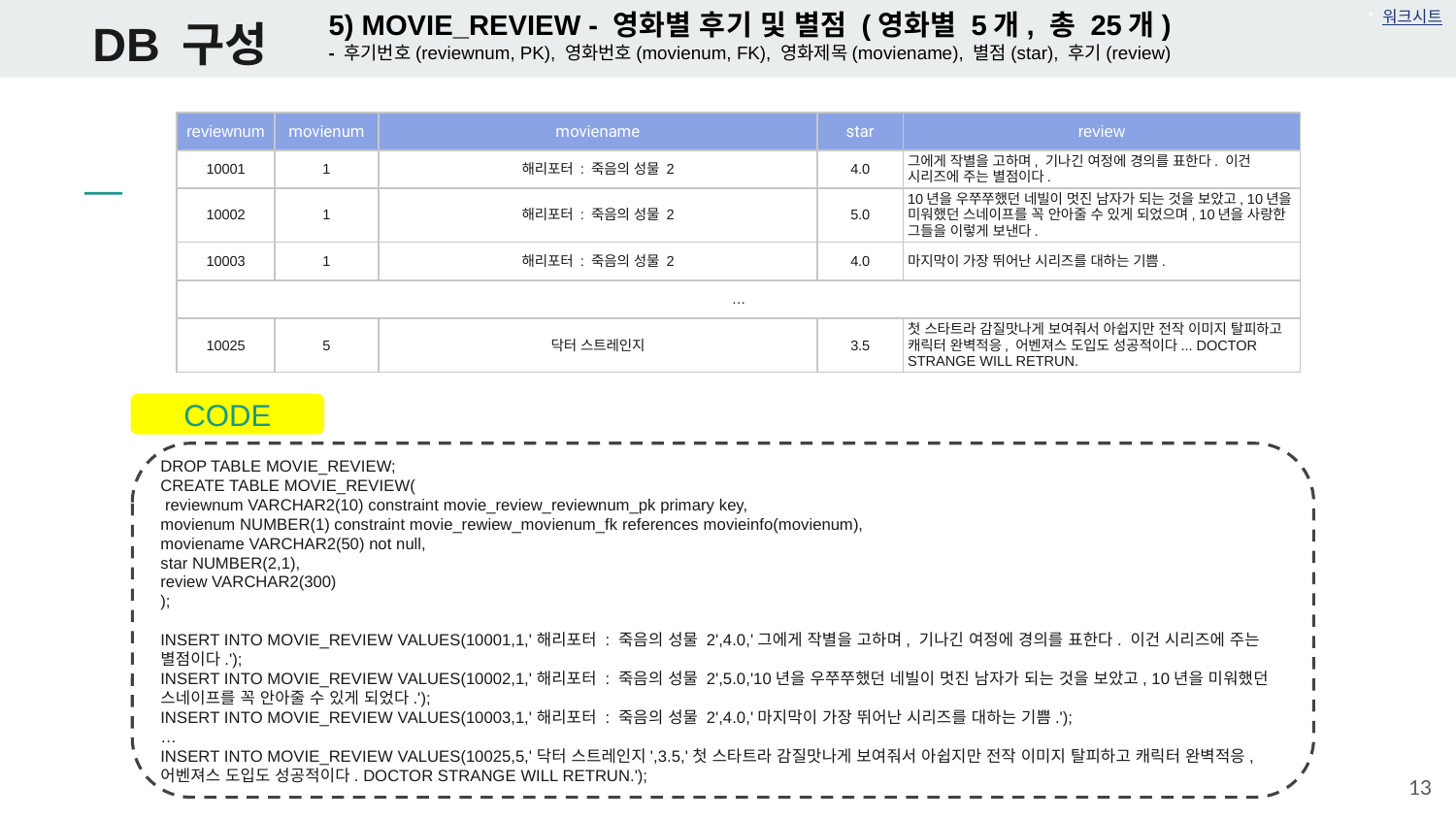

# DB 구성
5) MOVIE_REVIEW - 영화별 후기 및 별점 (영화별 5개, 총 25개)
- 후기번호(reviewnum, PK), 영화번호(movienum, FK), 영화제목(moviename), 별점(star), 후기(review)
* 워크시트
| reviewnum | movienum | moviename | star | review |
| --- | --- | --- | --- | --- |
| 10001 | 1 | 해리포터 : 죽음의 성물 2 | 4.0 | 그에게 작별을 고하며, 기나긴 여정에 경의를 표한다. 이건 시리즈에 주는 별점이다. |
| 10002 | 1 | 해리포터 : 죽음의 성물 2 | 5.0 | 10년을 우쭈쭈했던 네빌이 멋진 남자가 되는 것을 보았고, 10년을 미워했던 스네이프를 꼭 안아줄 수 있게 되었으며, 10년을 사랑한 그들을 이렇게 보낸다. |
| 10003 | 1 | 해리포터 : 죽음의 성물 2 | 4.0 | 마지막이 가장 뛰어난 시리즈를 대하는 기쁨. |
| … |  |  |  |  |
| 10025 | 5 | 닥터 스트레인지 | 3.5 | 첫 스타트라 감질맛나게 보여줘서 아쉽지만 전작 이미지 탈피하고 캐릭터 완벽적응, 어벤져스 도입도 성공적이다... DOCTOR STRANGE WILL RETRUN. |

CODE
DROP TABLE MOVIE_REVIEW;
CREATE TABLE MOVIE_REVIEW(
 reviewnum VARCHAR2(10) constraint movie_review_reviewnum_pk primary key,
movienum NUMBER(1) constraint movie_rewiew_movienum_fk references movieinfo(movienum),
moviename VARCHAR2(50) not null,
star NUMBER(2,1),
review VARCHAR2(300)
);

INSERT INTO MOVIE_REVIEW VALUES(10001,1,'해리포터 : 죽음의 성물 2',4.0,'그에게 작별을 고하며, 기나긴 여정에 경의를 표한다. 이건 시리즈에 주는 별점이다.');
INSERT INTO MOVIE_REVIEW VALUES(10002,1,'해리포터 : 죽음의 성물 2',5.0,'10년을 우쭈쭈했던 네빌이 멋진 남자가 되는 것을 보았고, 10년을 미워했던 스네이프를 꼭 안아줄 수 있게 되었다.');
INSERT INTO MOVIE_REVIEW VALUES(10003,1,'해리포터 : 죽음의 성물 2',4.0,'마지막이 가장 뛰어난 시리즈를 대하는 기쁨.');
…
INSERT INTO MOVIE_REVIEW VALUES(10025,5,'닥터 스트레인지',3.5,'첫 스타트라 감질맛나게 보여줘서 아쉽지만 전작 이미지 탈피하고 캐릭터 완벽적응, 어벤져스 도입도 성공적이다. DOCTOR STRANGE WILL RETRUN.');
13